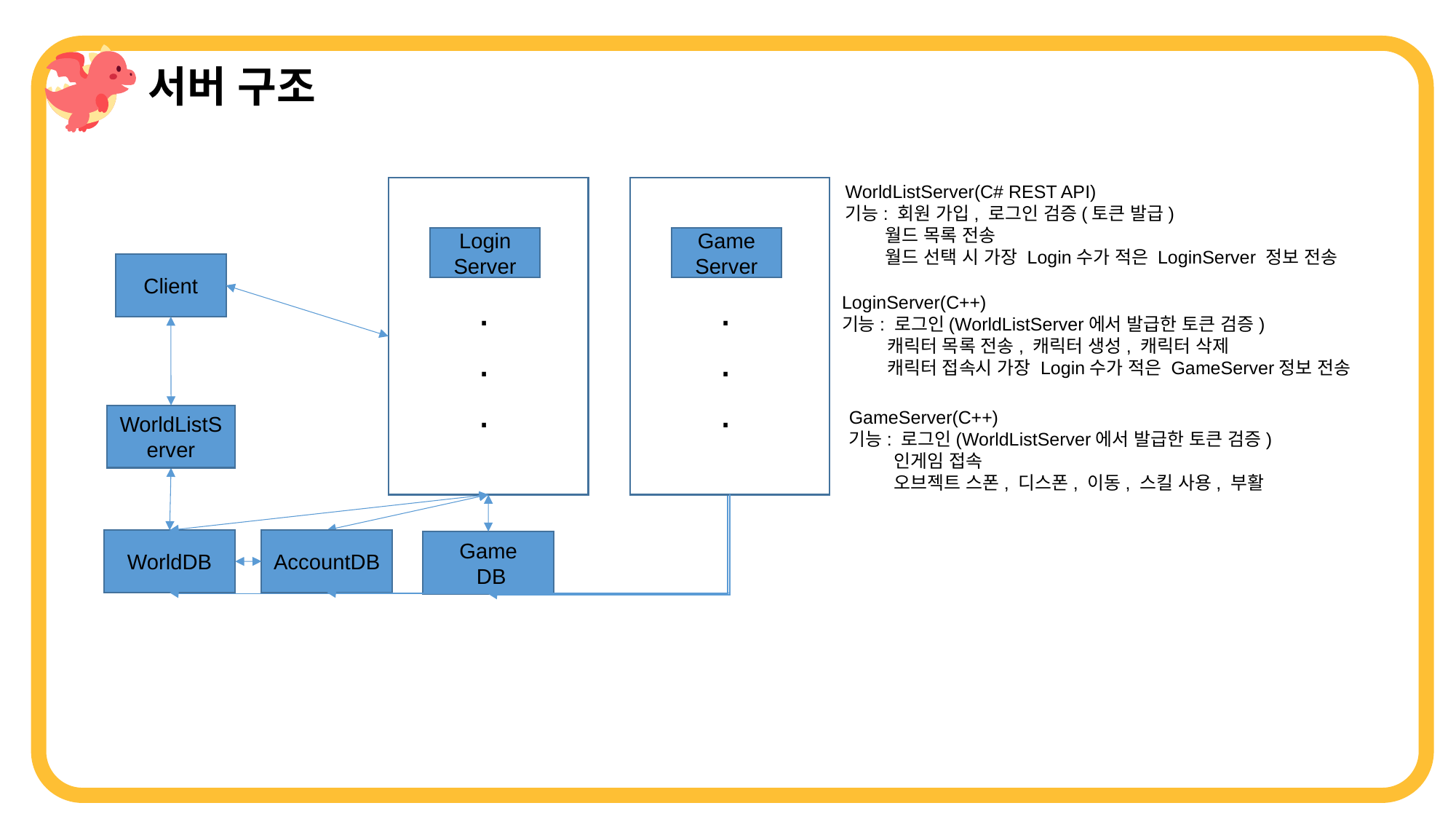

서버 구조
WorldListServer(C# REST API)
기능: 회원 가입, 로그인 검증(토큰 발급)
       월드 목록 전송
       월드 선택 시 가장 Login수가 적은 LoginServer 정보 전송

Login Server
.
.
.

Game Server
.
.
.
Client
LoginServer(C++)
기능: 로그인(WorldListServer에서 발급한 토큰 검증)
        캐릭터 목록 전송, 캐릭터 생성, 캐릭터 삭제
        캐릭터 접속시 가장 Login수가 적은 GameServer정보 전송
GameServer(C++)
기능: 로그인(WorldListServer에서 발급한 토큰 검증)
        인게임 접속
        오브젝트 스폰, 디스폰, 이동, 스킬 사용, 부활
WorldListServer
AccountDB
WorldDB
Game
 DB